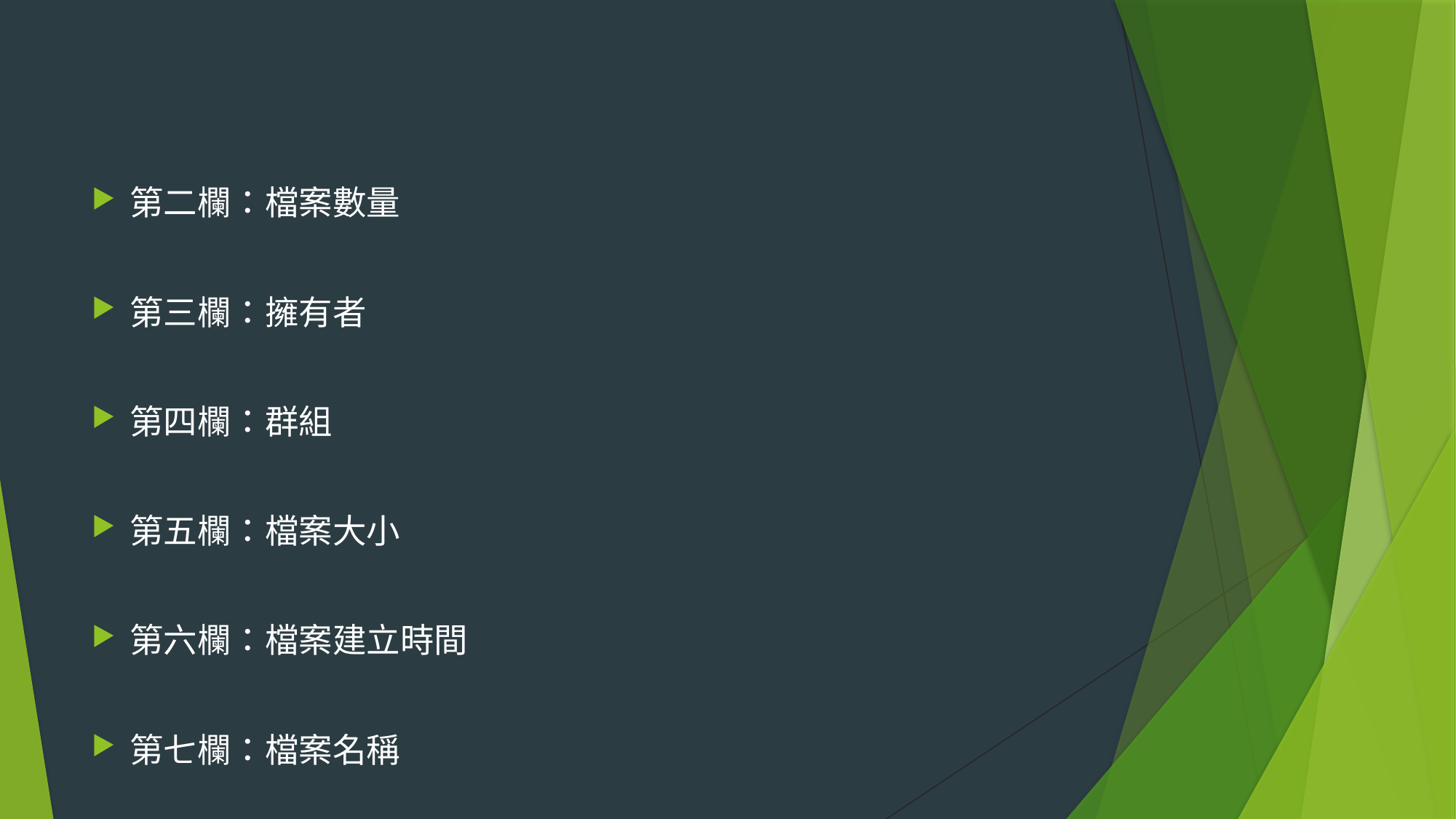

#
第二欄：檔案數量

第三欄：擁有者

第四欄：群組

第五欄：檔案大小

第六欄：檔案建立時間

第七欄：檔案名稱